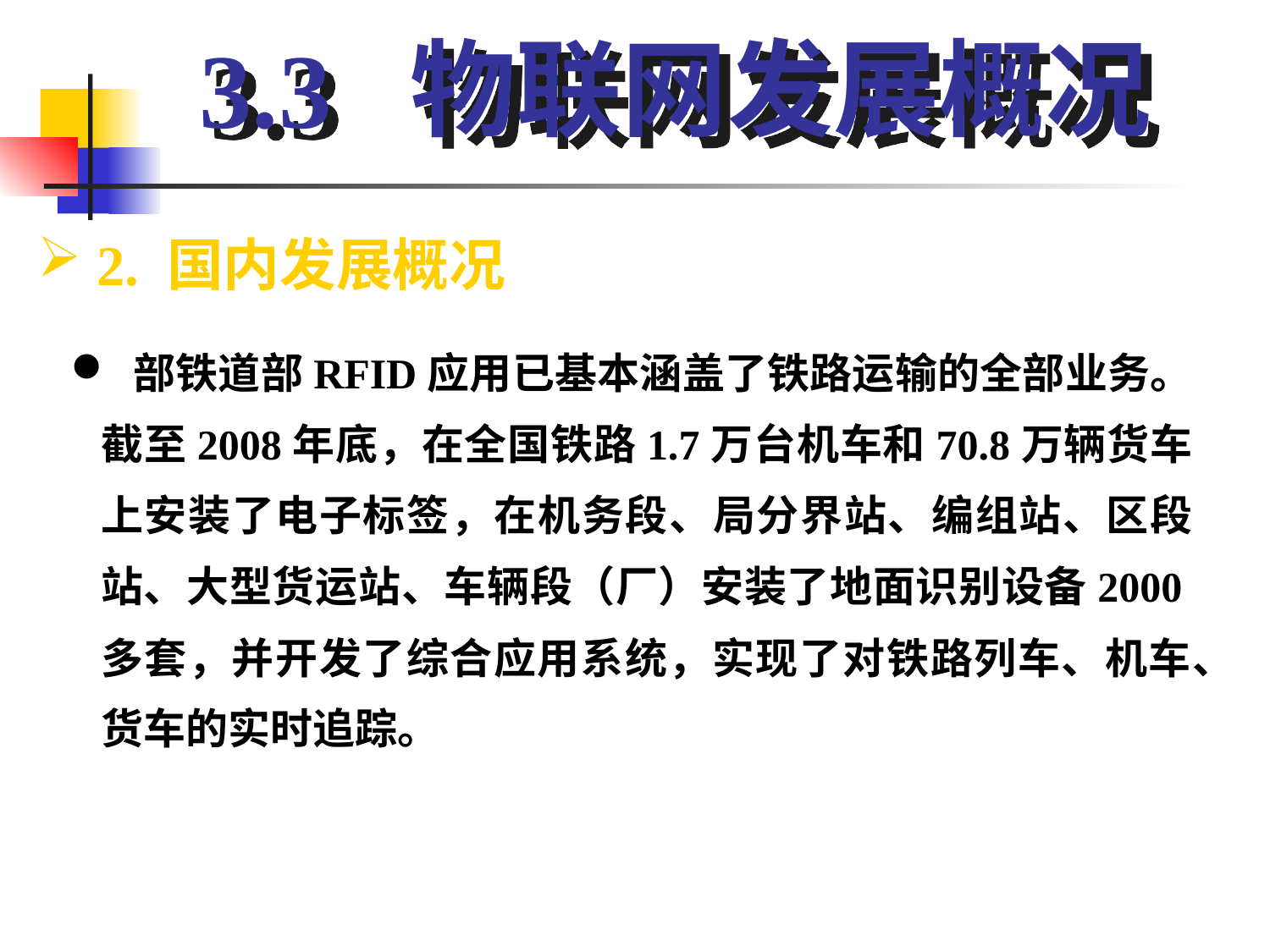

3.3  物联网发展概况
 2. 国内发展概况

 部铁道部RFID应用已基本涵盖了铁路运输的全部业务。截至2008年底，在全国铁路1.7万台机车和70.8万辆货车上安装了电子标签，在机务段、局分界站、编组站、区段站、大型货运站、车辆段（厂）安装了地面识别设备2000多套，并开发了综合应用系统，实现了对铁路列车、机车、货车的实时追踪。